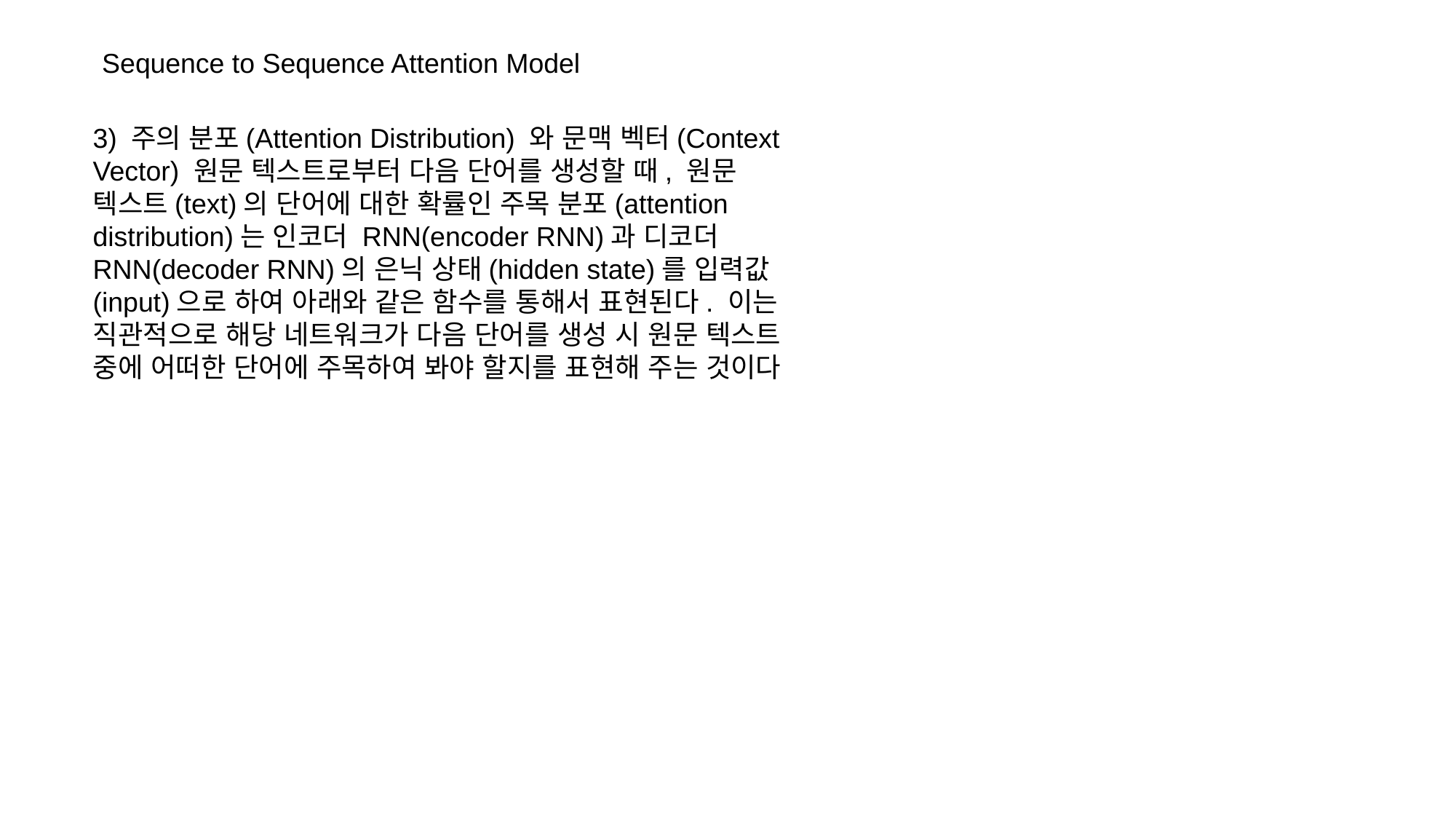

Sequence to Sequence Attention Model
3) 주의 분포(Attention Distribution) 와 문맥 벡터(Context Vector) 원문 텍스트로부터 다음 단어를 생성할 때, 원문 텍스트(text)의 단어에 대한 확률인 주목 분포(attention distribution)는 인코더 RNN(encoder RNN)과 디코더 RNN(decoder RNN)의 은닉 상태(hidden state)를 입력값(input)으로 하여 아래와 같은 함수를 통해서 표현된다. 이는 직관적으로 해당 네트워크가 다음 단어를 생성 시 원문 텍스트 중에 어떠한 단어에 주목하여 봐야 할지를 표현해 주는 것이다